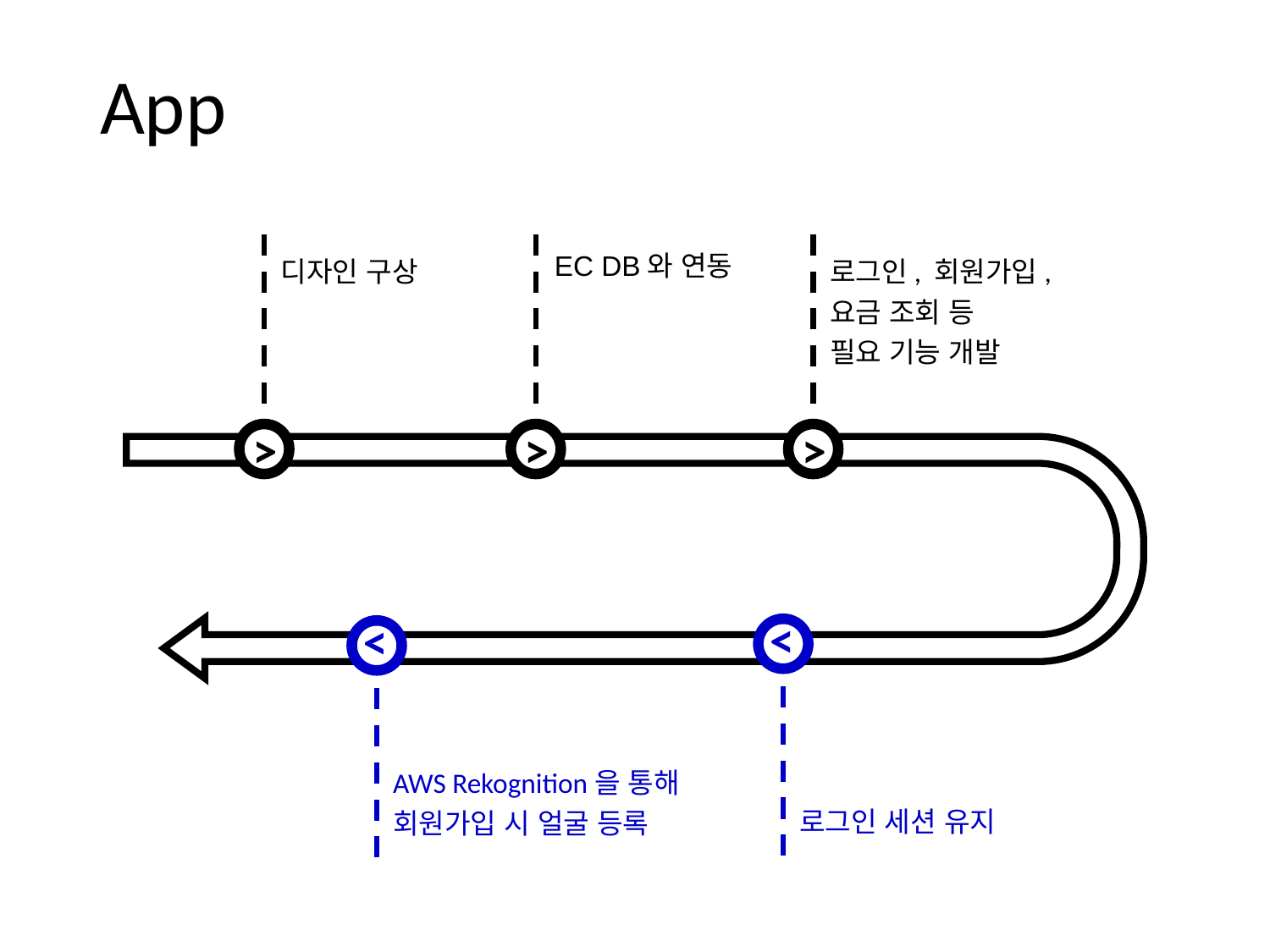

# App

로그인, 회원가입,
요금 조회 등
필요 기능 개발
디자인 구상
EC DB와 연동
>

>

>

>

>

AWS Rekognition을 통해
회원가입 시 얼굴 등록
로그인 세션 유지